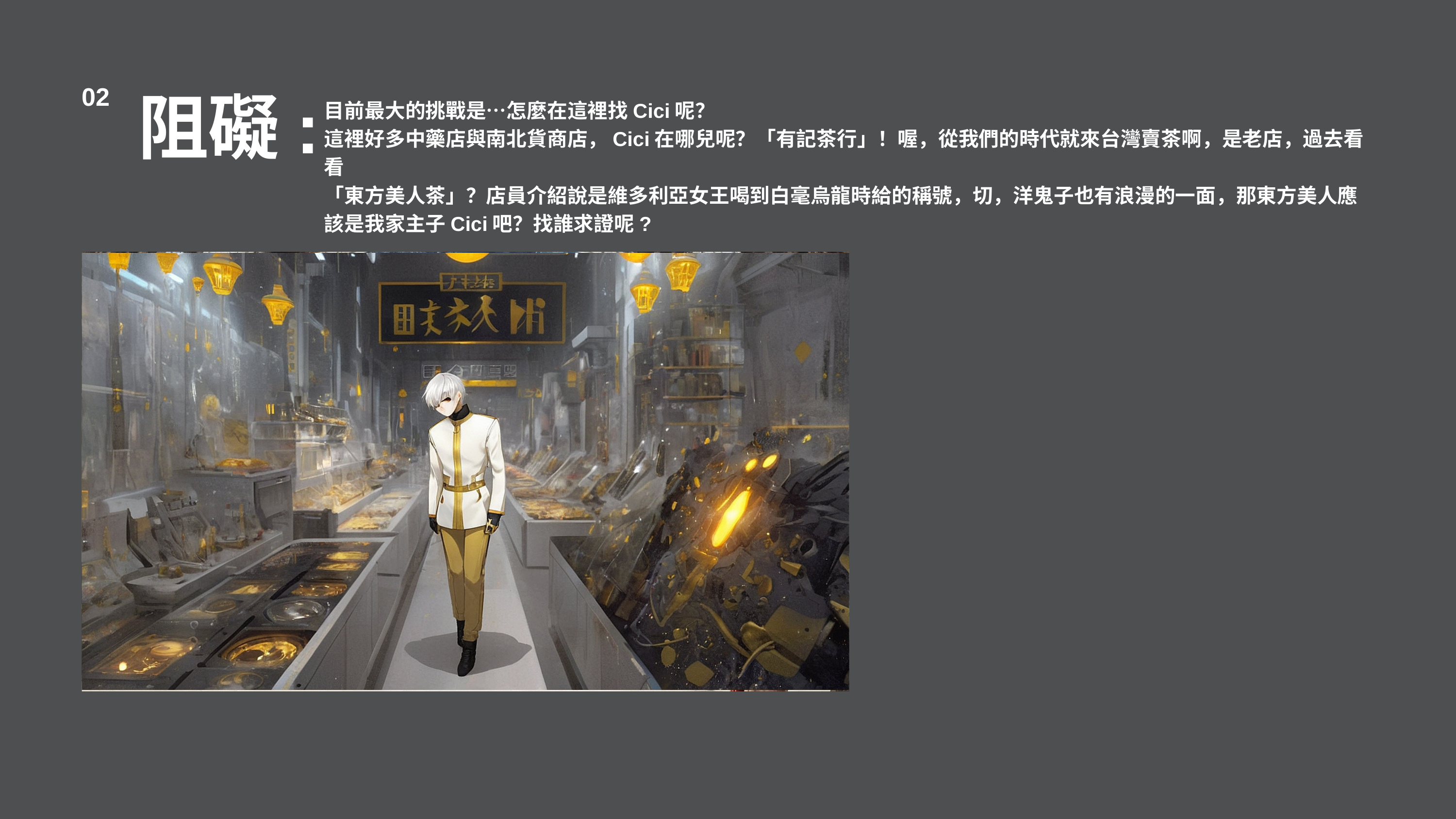

阻礙:
02
目前最大的挑戰是…怎麼在這裡找Cici呢？
這裡好多中藥店與南北貨商店，Cici在哪兒呢？「有記茶行」！喔，從我們的時代就來台灣賣茶啊，是老店，過去看看
「東方美人茶」？店員介紹說是維多利亞女王喝到白毫烏龍時給的稱號，切，洋鬼子也有浪漫的一面，那東方美人應該是我家主子Cici吧？找誰求證呢?